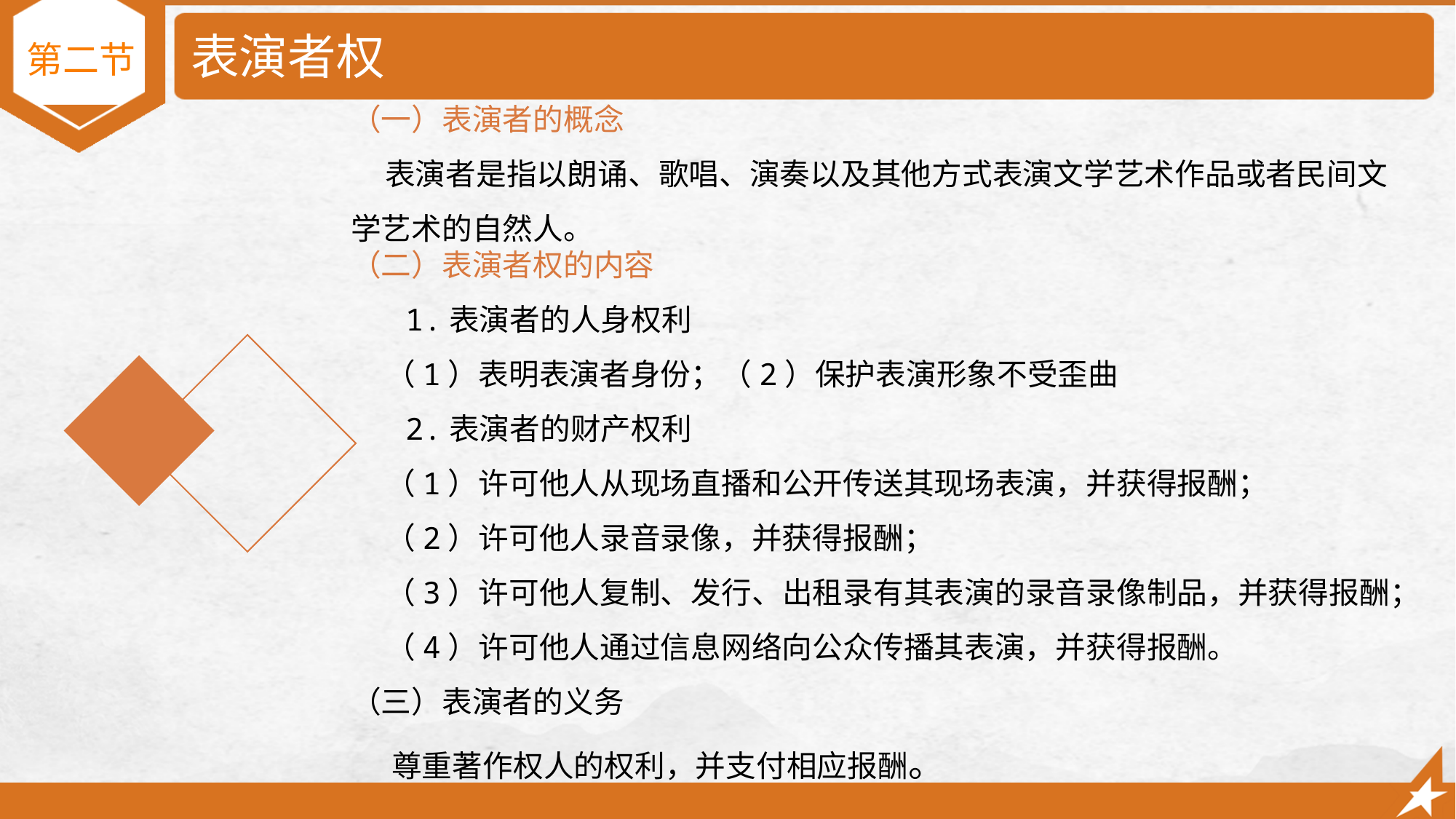

# 表演者权
第二节
（一）表演者的概念
    表演者是指以朗诵、歌唱、演奏以及其他方式表演文学艺术作品或者民间文学艺术的自然人。
（二）表演者权的内容
   1.表演者的人身权利
    （1）表明表演者身份；（2）保护表演形象不受歪曲
   2.表演者的财产权利
    （1）许可他人从现场直播和公开传送其现场表演，并获得报酬；
    （2）许可他人录音录像，并获得报酬；
    （3）许可他人复制、发行、出租录有其表演的录音录像制品，并获得报酬；
    （4）许可他人通过信息网络向公众传播其表演，并获得报酬。
（三）表演者的义务
     尊重著作权人的权利，并支付相应报酬。